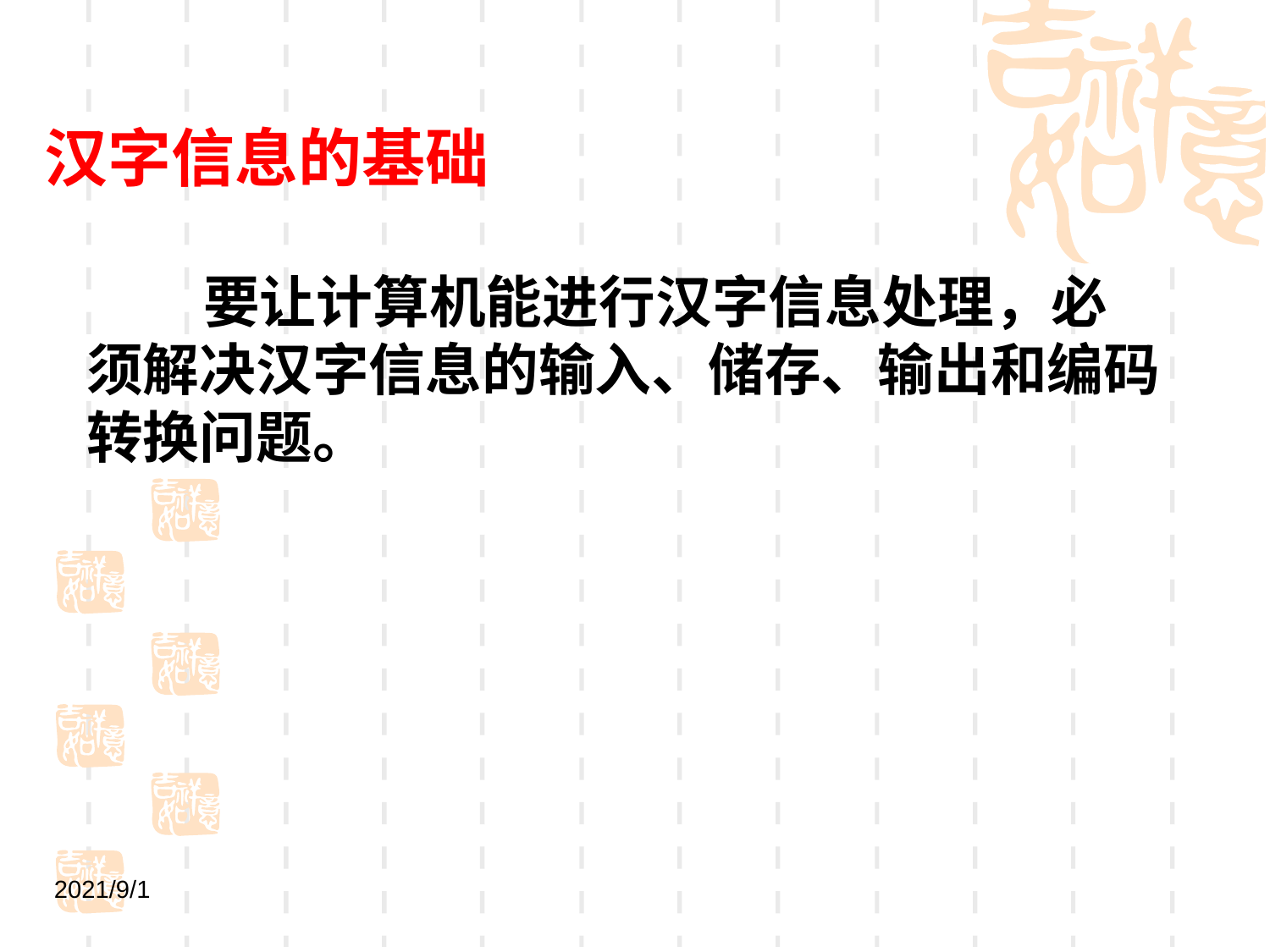

汉字信息的基础
        要让计算机能进行汉字信息处理，必须解决汉字信息的输入、储存、输出和编码转换问题。
2021/9/1